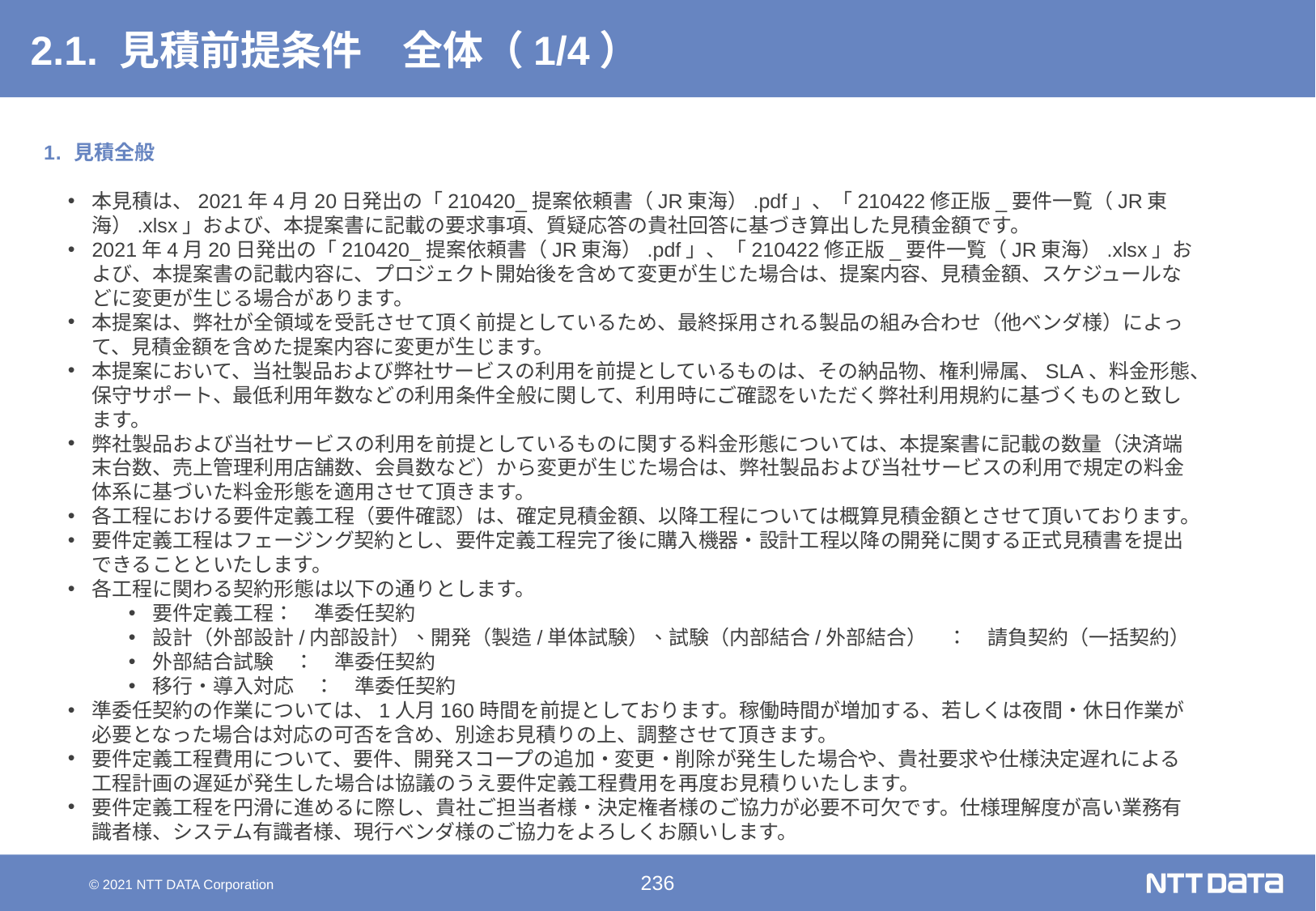

# 2.1. 見積前提条件　全体（1/4）
見積全般

本見積は、2021年4月20日発出の「210420_提案依頼書（JR東海）.pdf」、「210422修正版_要件一覧（JR東海）.xlsx」および、本提案書に記載の要求事項、質疑応答の貴社回答に基づき算出した見積金額です。
2021年4月20日発出の「210420_提案依頼書（JR東海）.pdf」、「210422修正版_要件一覧（JR東海）.xlsx」および、本提案書の記載内容に、プロジェクト開始後を含めて変更が生じた場合は、提案内容、見積金額、スケジュールなどに変更が生じる場合があります。
本提案は、弊社が全領域を受託させて頂く前提としているため、最終採用される製品の組み合わせ（他ベンダ様）によって、見積金額を含めた提案内容に変更が生じます。
本提案において、当社製品および弊社サービスの利用を前提としているものは、その納品物、権利帰属、SLA、料金形態、保守サポート、最低利用年数などの利用条件全般に関して、利用時にご確認をいただく弊社利用規約に基づくものと致します。
弊社製品および当社サービスの利用を前提としているものに関する料金形態については、本提案書に記載の数量（決済端末台数、売上管理利用店舗数、会員数など）から変更が生じた場合は、弊社製品および当社サービスの利用で規定の料金体系に基づいた料金形態を適用させて頂きます。
各工程における要件定義工程（要件確認）は、確定見積金額、以降工程については概算見積金額とさせて頂いております。
要件定義工程はフェージング契約とし、要件定義工程完了後に購入機器・設計工程以降の開発に関する正式見積書を提出できることといたします。
各工程に関わる契約形態は以下の通りとします。
要件定義工程：　凖委任契約
設計（外部設計/内部設計）、開発（製造/単体試験）、試験（内部結合/外部結合）　：　請負契約（一括契約）
外部結合試験　：　準委任契約
移行・導入対応　：　準委任契約
準委任契約の作業については、1人月160時間を前提としております。稼働時間が増加する、若しくは夜間・休日作業が必要となった場合は対応の可否を含め、別途お見積りの上、調整させて頂きます。
要件定義工程費用について、要件、開発スコープの追加・変更・削除が発生した場合や、貴社要求や仕様決定遅れによる工程計画の遅延が発生した場合は協議のうえ要件定義工程費用を再度お見積りいたします。
要件定義工程を円滑に進めるに際し、貴社ご担当者様・決定権者様のご協力が必要不可欠です。仕様理解度が高い業務有識者様、システム有識者様、現行ベンダ様のご協力をよろしくお願いします。